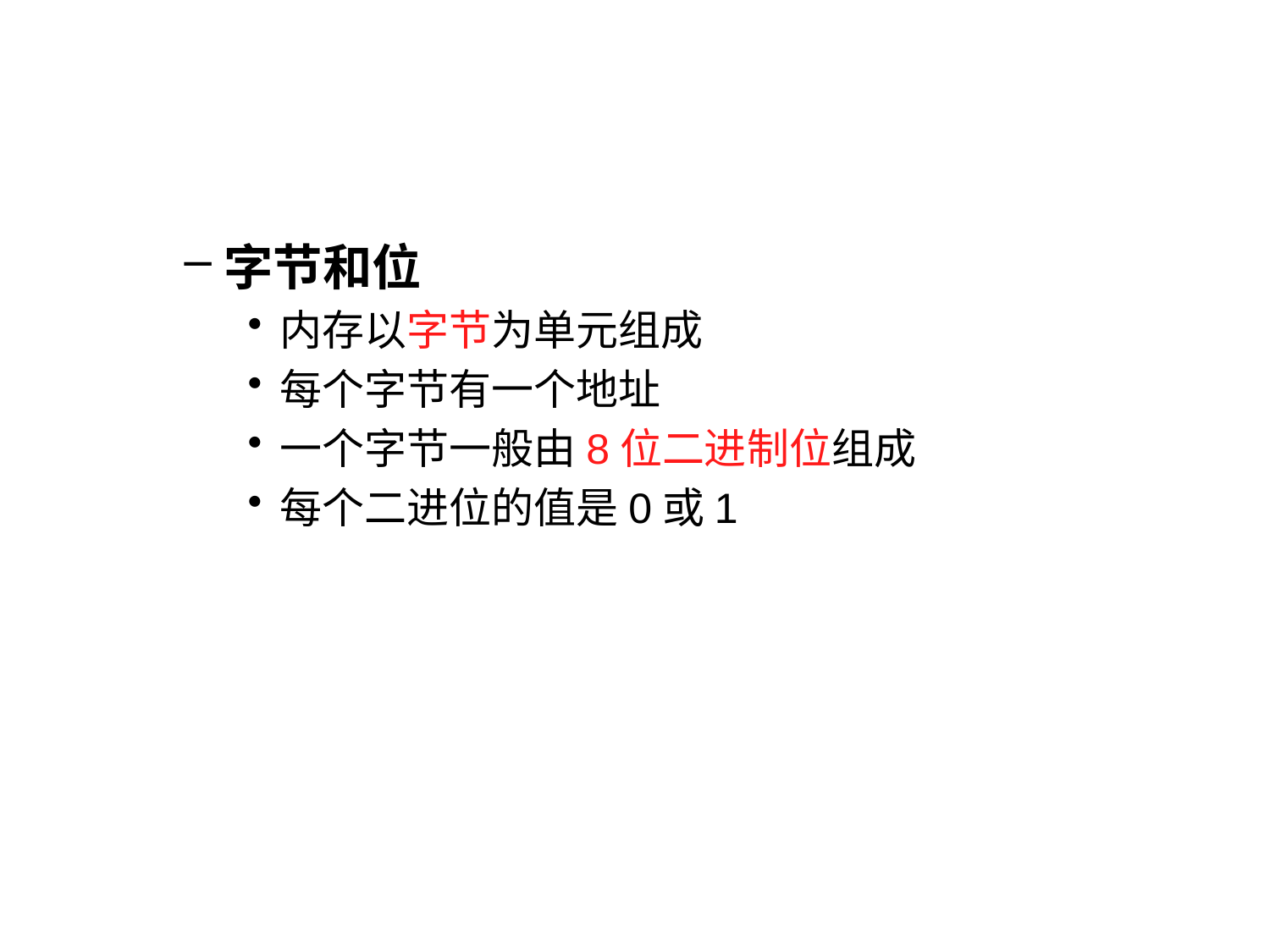

字节和位
内存以字节为单元组成
每个字节有一个地址
一个字节一般由8位二进制位组成
每个二进位的值是0或1